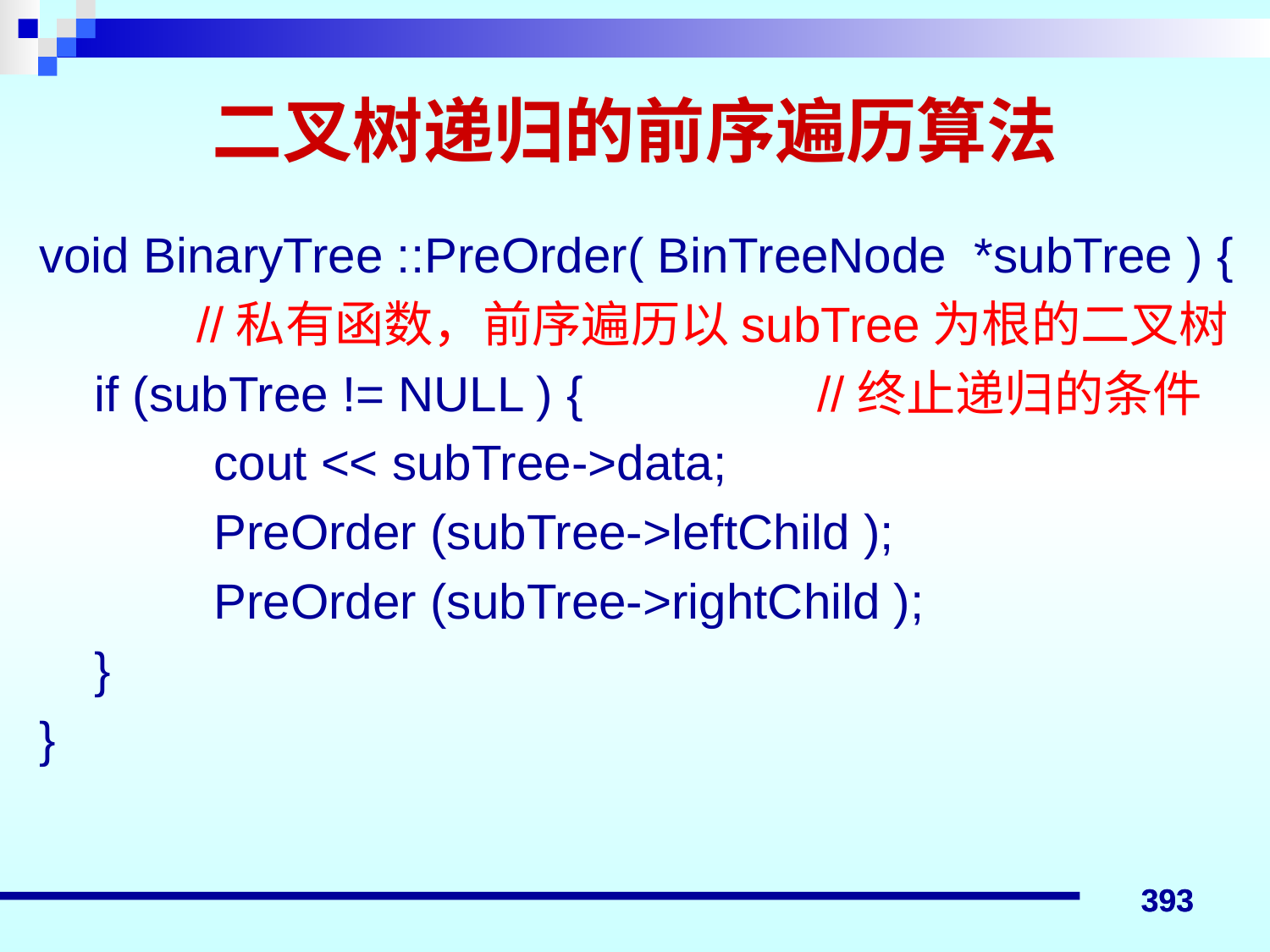

# 二叉树递归的前序遍历算法
void BinaryTree ::PreOrder( BinTreeNode  *subTree ) {
	        //私有函数，前序遍历以subTree为根的二叉树
    if (subTree != NULL ) {                 //终止递归的条件
		cout << subTree->data;
		PreOrder (subTree->leftChild );
		PreOrder (subTree->rightChild );
    }
}
393
393